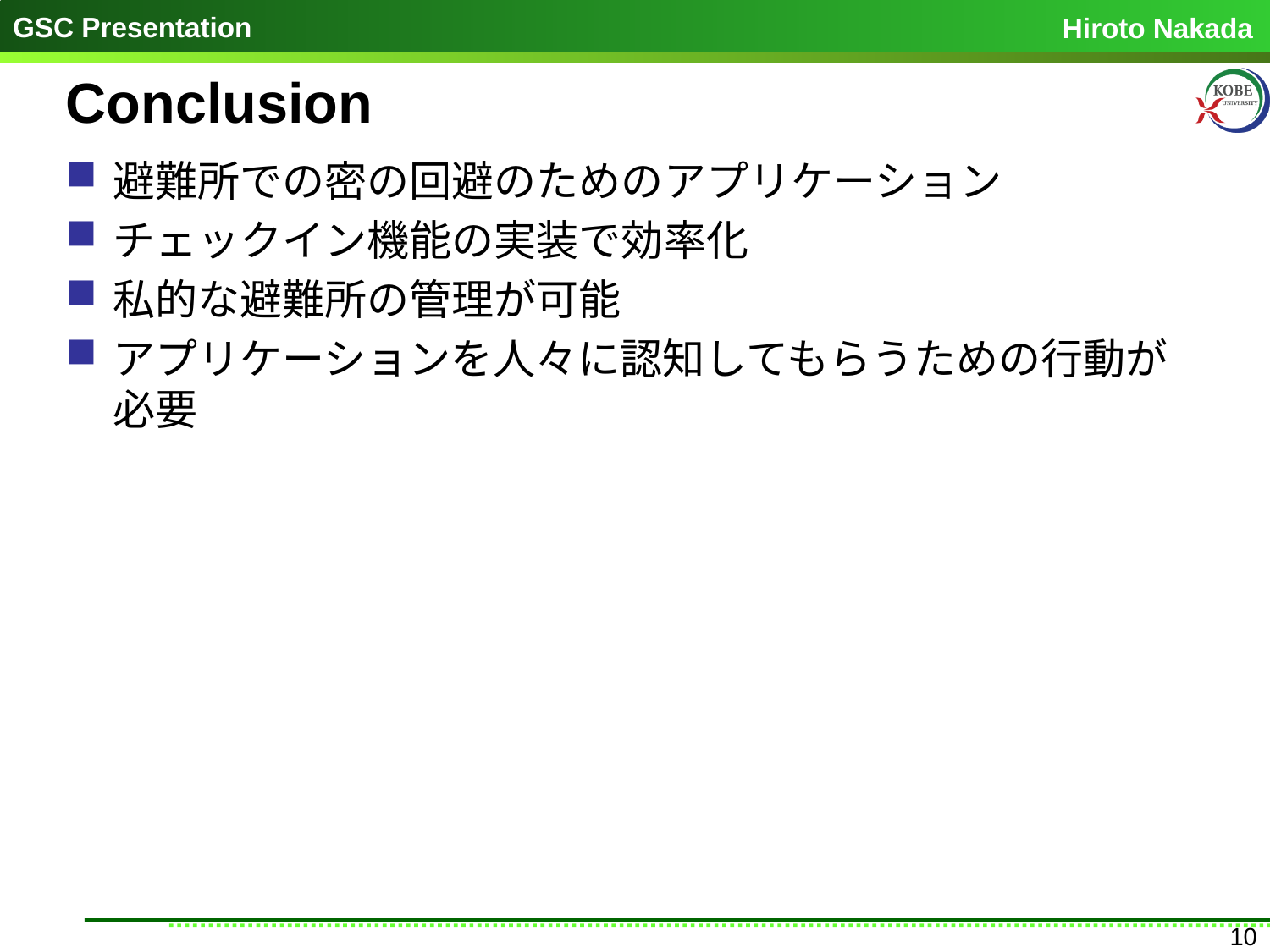

# Conclusion
避難所での密の回避のためのアプリケーション
チェックイン機能の実装で効率化
私的な避難所の管理が可能
アプリケーションを人々に認知してもらうための行動が必要
10